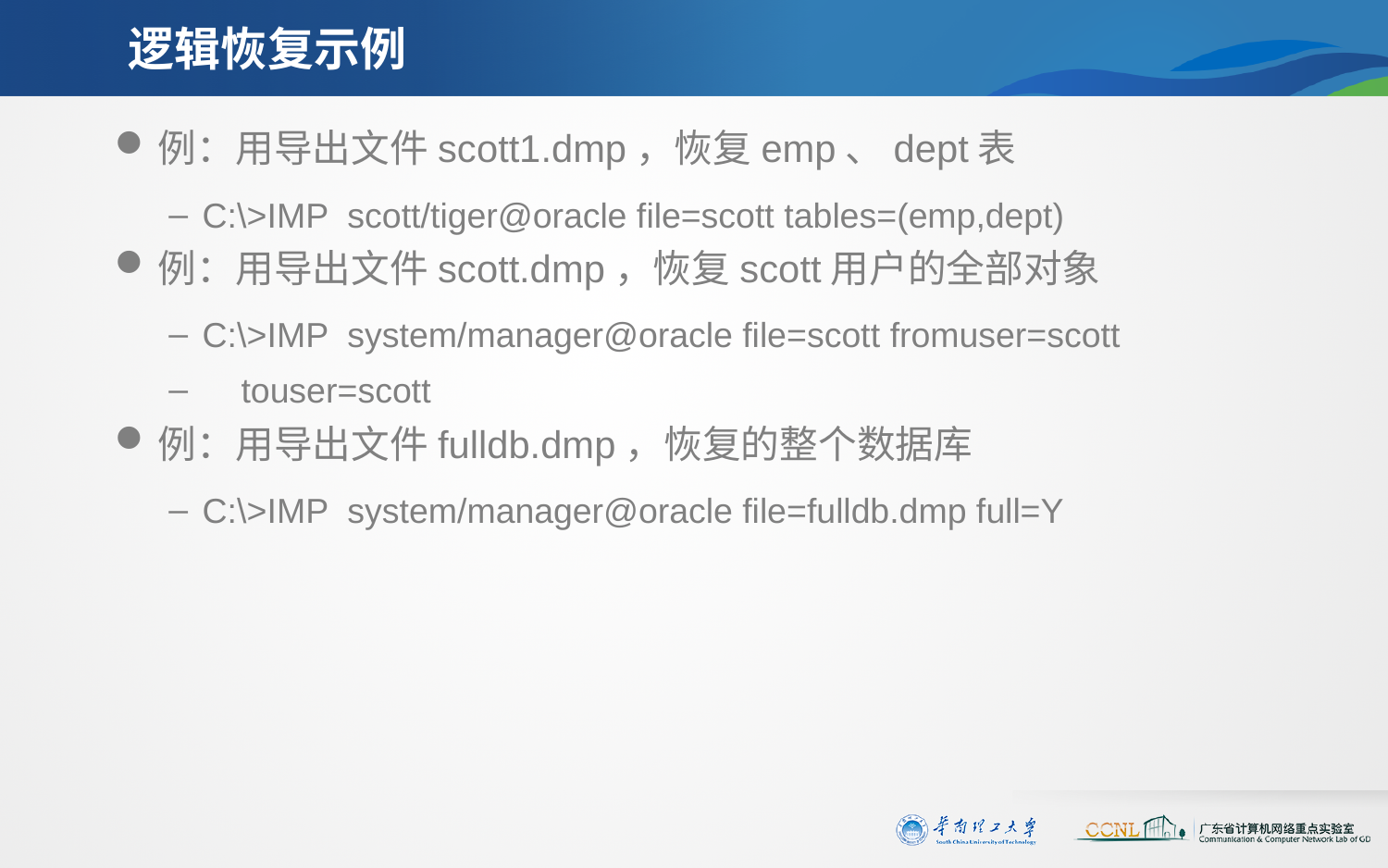

# 逻辑恢复示例
例：用导出文件scott1.dmp，恢复emp、dept表
C:\>IMP  scott/tiger@oracle file=scott tables=(emp,dept)
例：用导出文件scott.dmp，恢复scott用户的全部对象
C:\>IMP  system/manager@oracle file=scott fromuser=scott
    touser=scott
例：用导出文件fulldb.dmp，恢复的整个数据库
C:\>IMP  system/manager@oracle file=fulldb.dmp full=Y